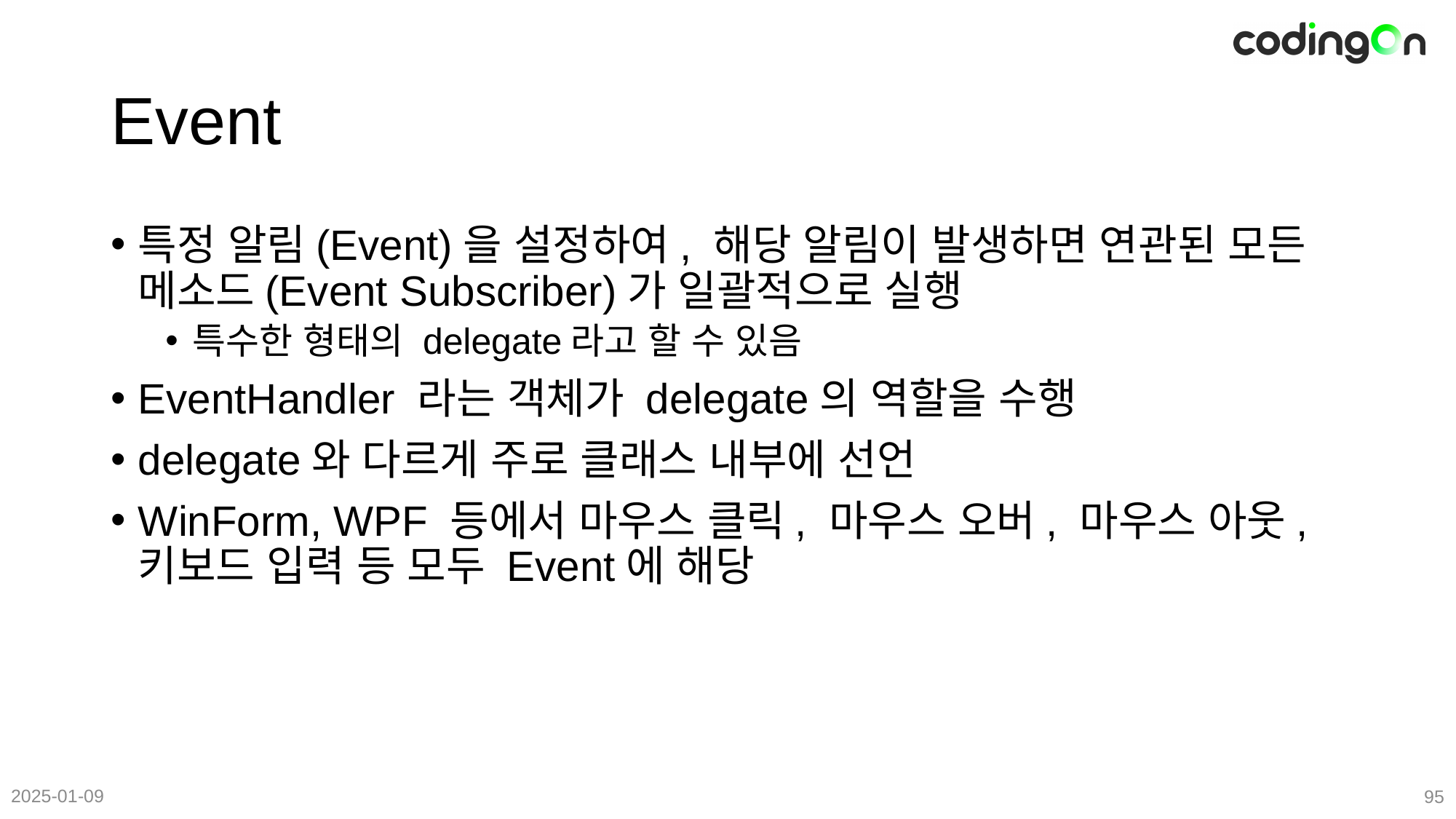

# Event
특정 알림(Event)을 설정하여, 해당 알림이 발생하면 연관된 모든 메소드(Event Subscriber)가 일괄적으로 실행
특수한 형태의 delegate라고 할 수 있음
EventHandler 라는 객체가 delegate의 역할을 수행
delegate와 다르게 주로 클래스 내부에 선언
WinForm, WPF 등에서 마우스 클릭, 마우스 오버, 마우스 아웃, 키보드 입력 등 모두 Event에 해당
2025-01-09
95